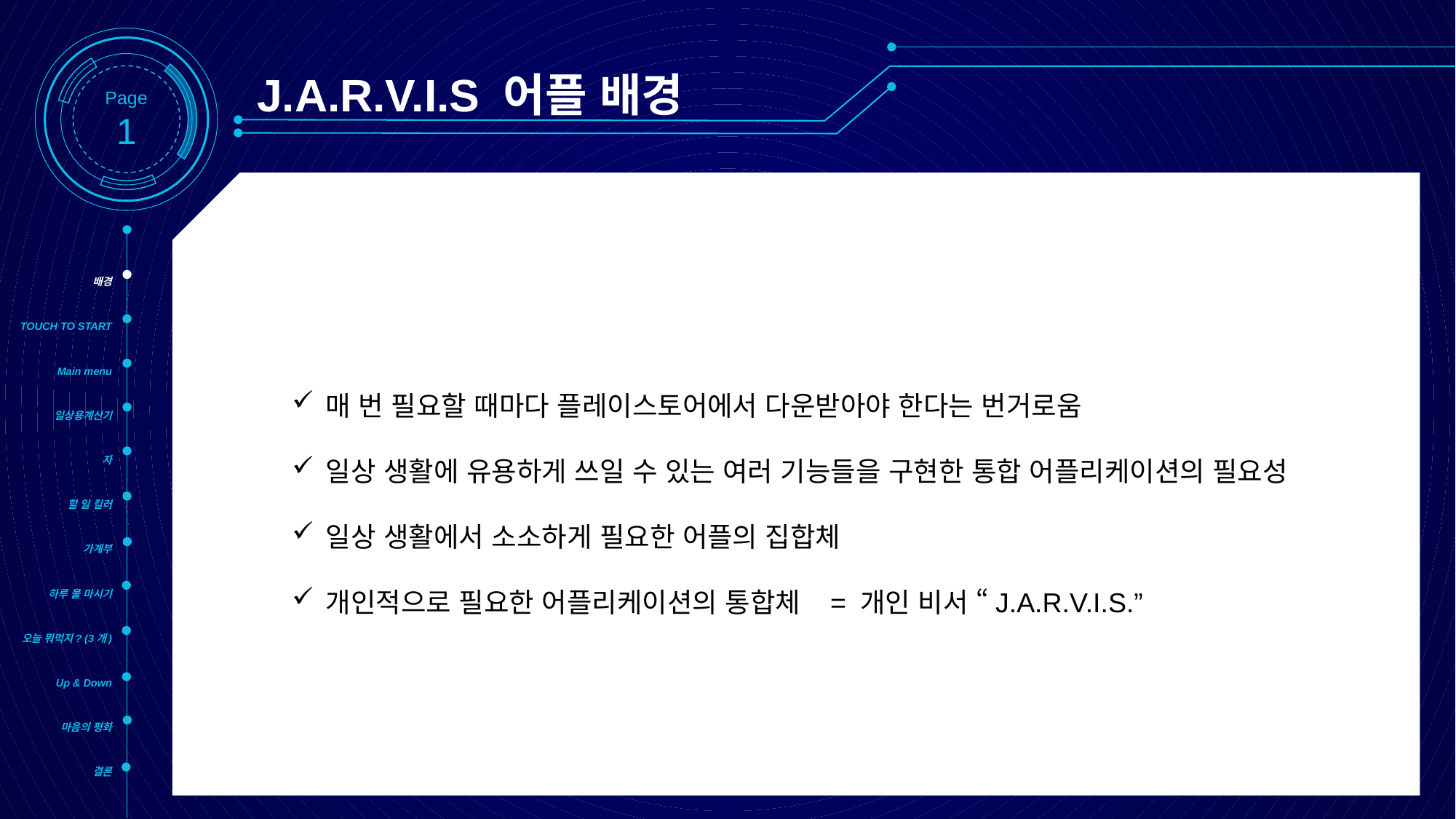

Page1
J.A.R.V.I.S 어플 배경

배경
TOUCH TO START
Main menu
일상용계산기
자
할 일 킬러
가계부
하루 물 마시기
오늘 뭐먹지? (3개)
Up & Down
마음의 평화
결론

매 번 필요할 때마다 플레이스토어에서 다운받아야 한다는 번거로움
일상 생활에 유용하게 쓰일 수 있는 여러 기능들을 구현한 통합 어플리케이션의 필요성
일상 생활에서 소소하게 필요한 어플의 집합체
개인적으로 필요한 어플리케이션의 통합체   = 개인 비서 “J.A.R.V.I.S.”